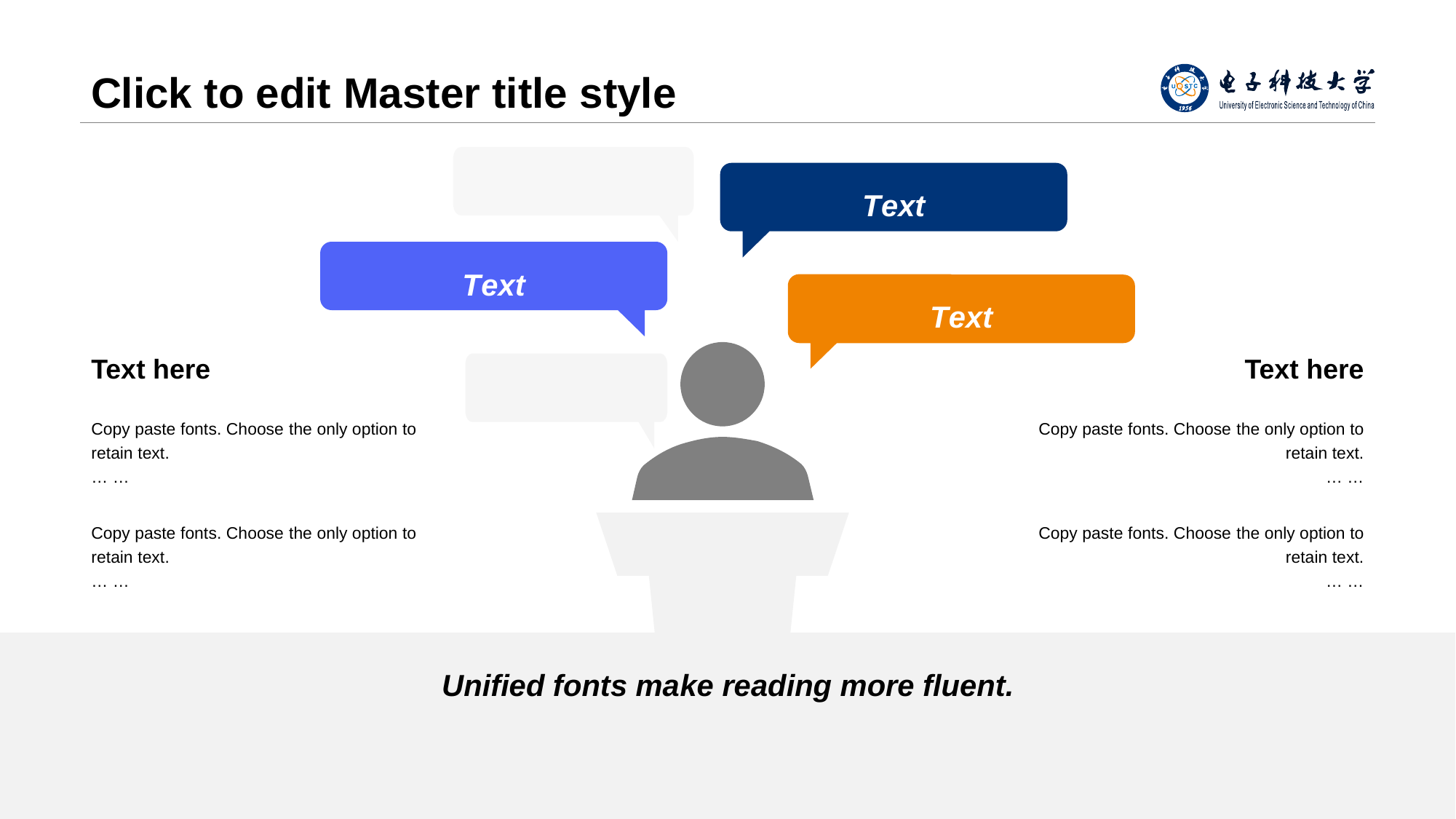

# Click to edit  Master title style

T ext
T ext
T ext
Tex t here
Tex t here

Copy paste fonts. Choose  the only option to retain text.
… …
Copy paste fonts. Choose  the only option to retain text.
… …

Copy paste fonts. Choose  the only option to retain text.
… …

Copy paste fonts. Choose  the only option to retain text.
… …

Unified fonts ma ke reading more fluent.
请在插入菜单— 页眉和页脚中修改此文本
14